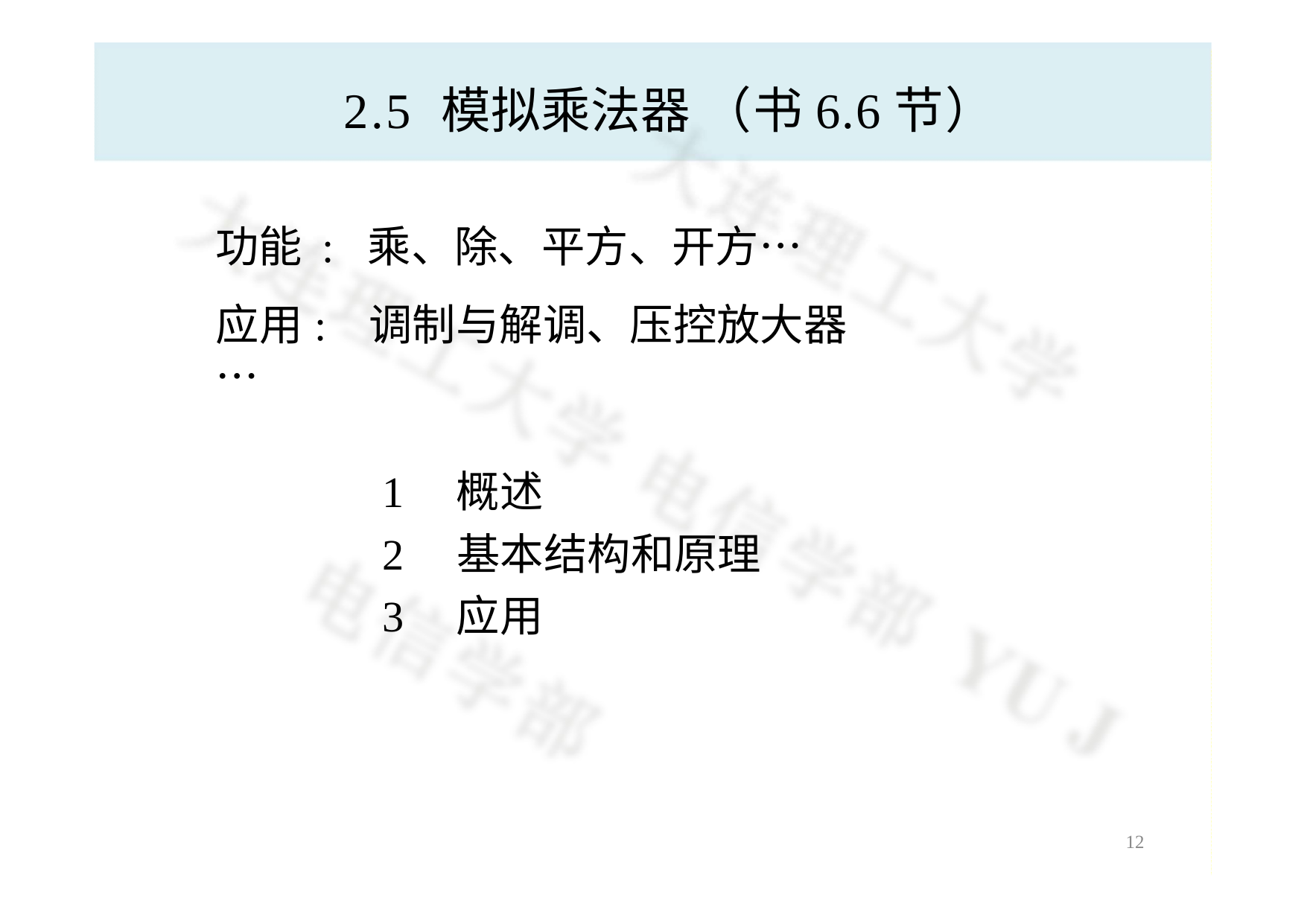

# 2.5 模拟乘法器 （书6.6节）
功能 : 乘、除、平方、开方…
应用:  调制与解调、压控放大器…

1   概述
2   基本结构和原理
3   应用
12